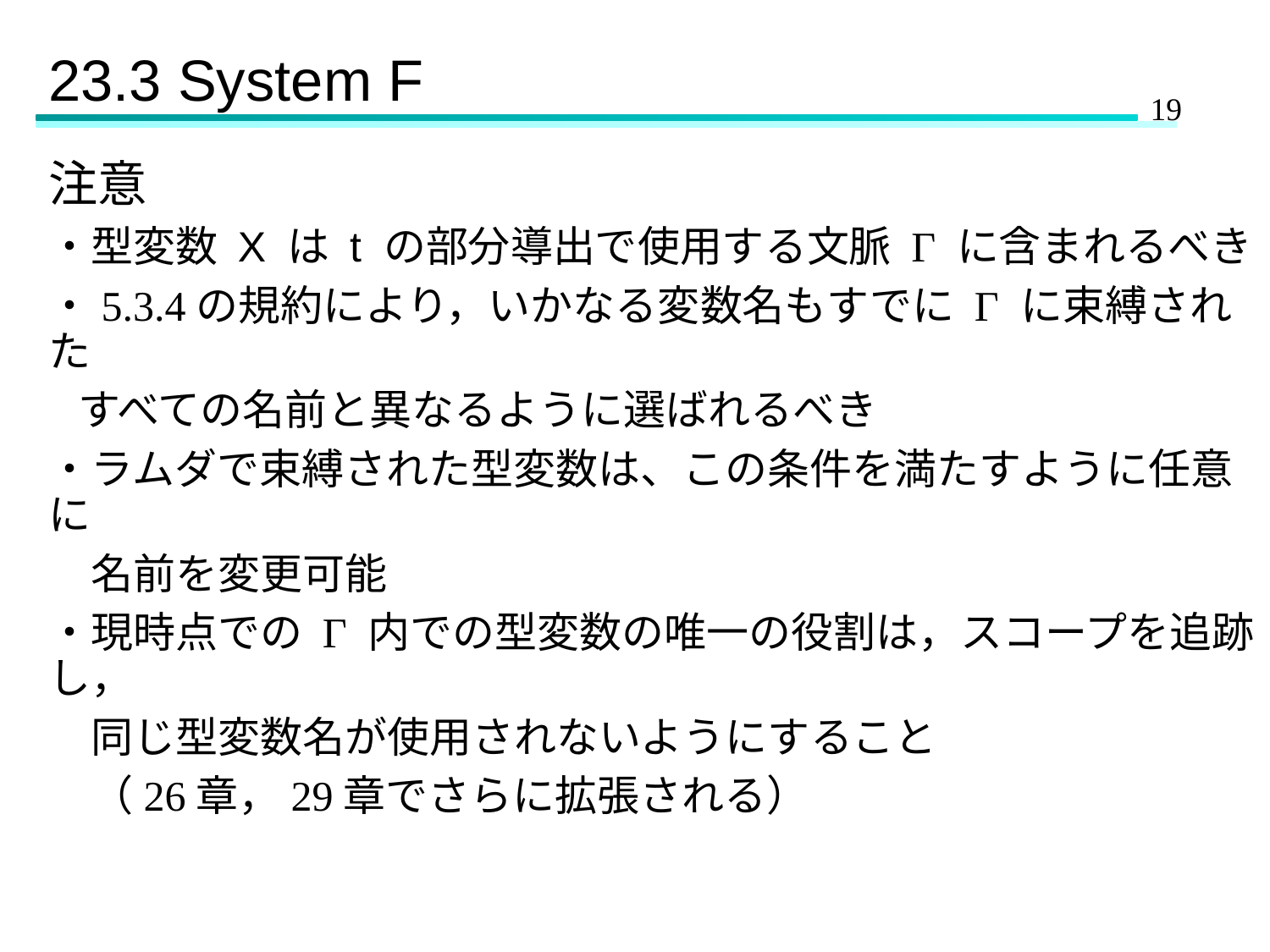

# 23.3 System F
注意
・型変数 X は t の部分導出で使用する文脈 Γ に含まれるべき
・5.3.4の規約により，いかなる変数名もすでに Γ に束縛された
  すべての名前と異なるように選ばれるべき
・ラムダで束縛された型変数は、この条件を満たすように任意に
　名前を変更可能
・現時点での Γ 内での型変数の唯一の役割は，スコープを追跡し，
　同じ型変数名が使用されないようにすること
　（26章，29章でさらに拡張される）